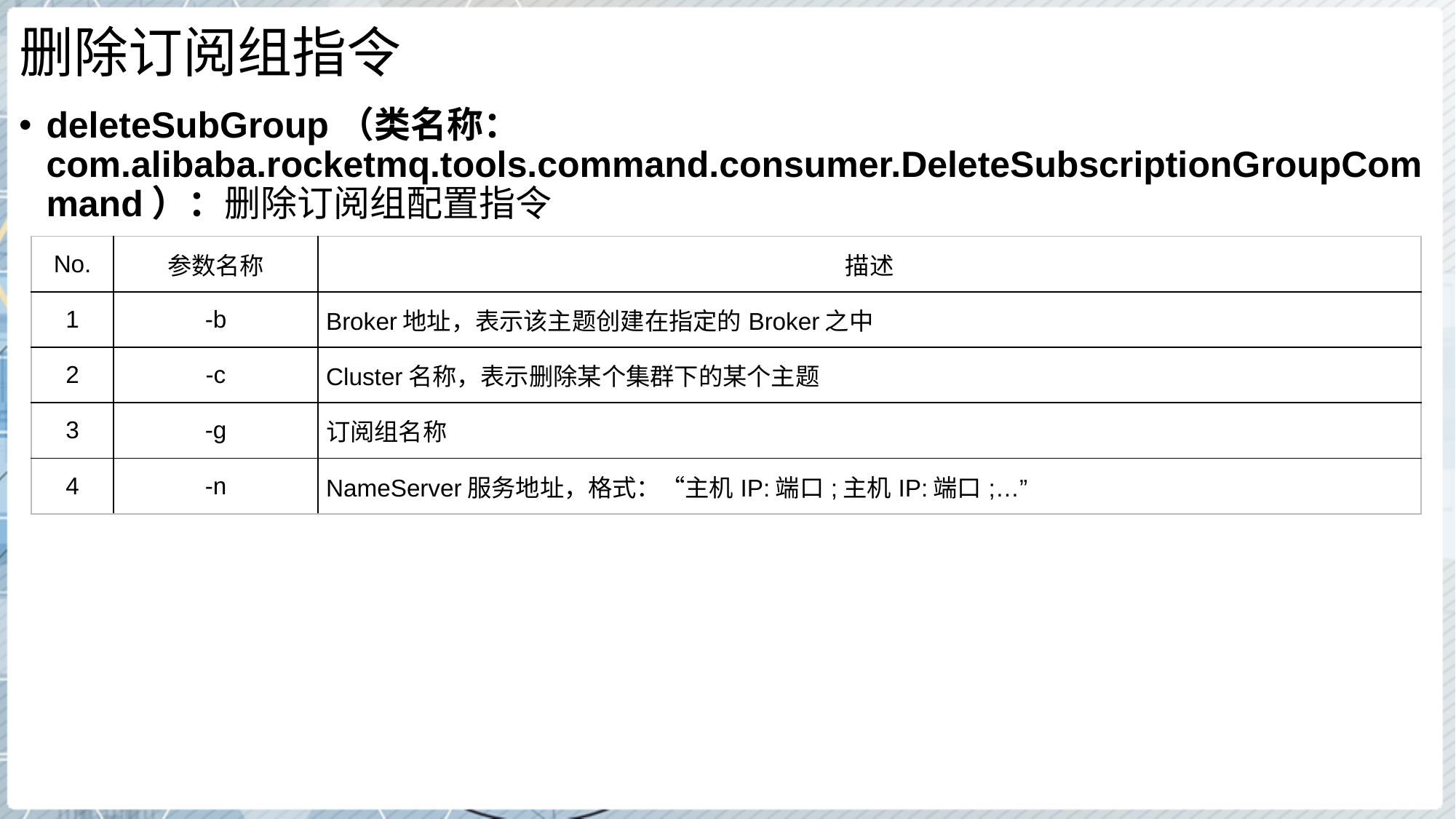

# 删除订阅组指令
deleteSubGroup（类名称：com.alibaba.rocketmq.tools.command.consumer.DeleteSubscriptionGroupCommand）：删除订阅组配置指令
| No. | 参数名称 | 描述 |
| --- | --- | --- |
| 1 | -b | Broker地址，表示该主题创建在指定的Broker之中 |
| 2 | -c | Cluster名称，表示删除某个集群下的某个主题 |
| 3 | -g | 订阅组名称 |
| 4 | -n | NameServer服务地址，格式：“主机IP:端口;主机IP:端口;…” |